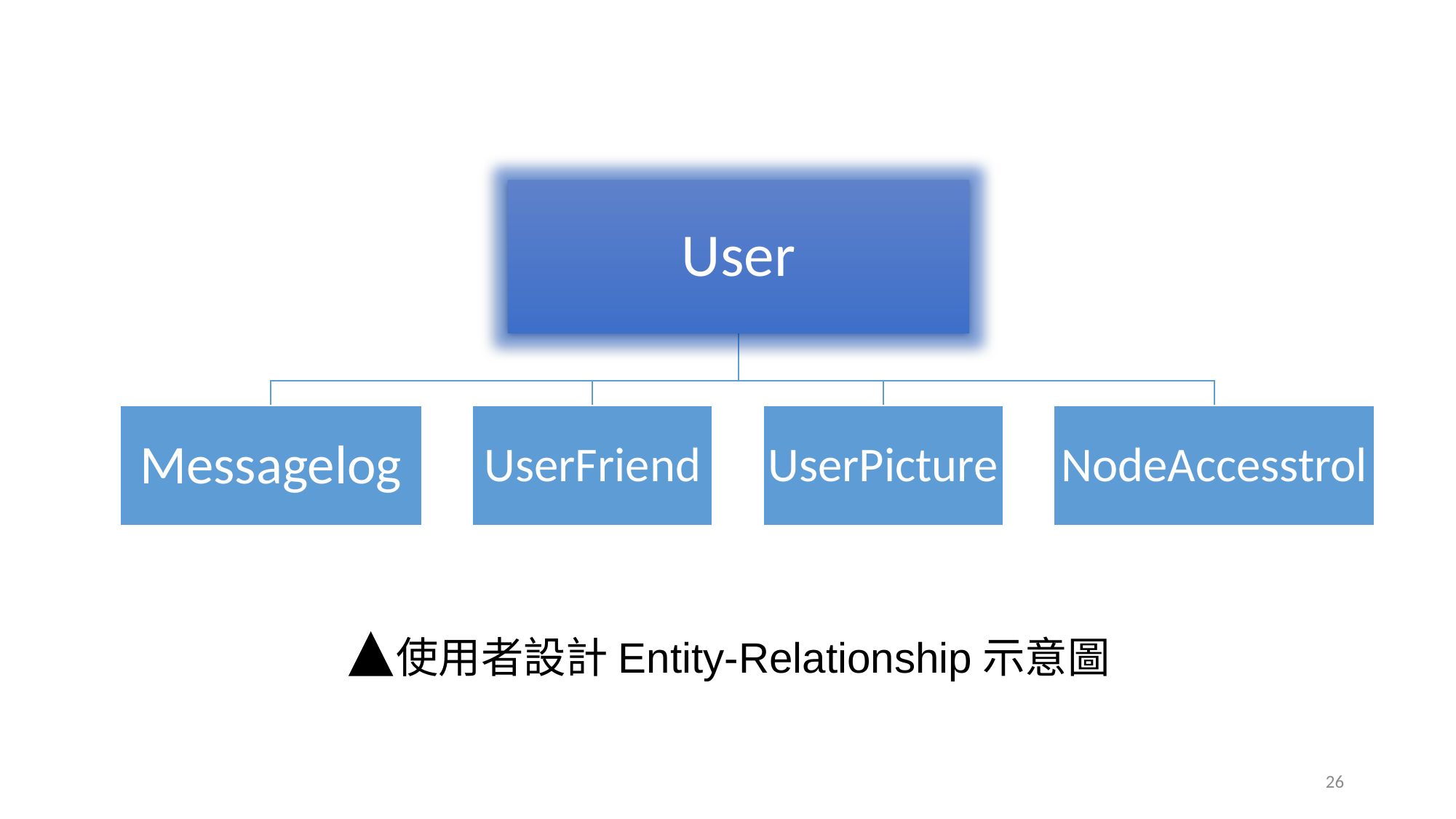

User
Messagelog
UserFriend
UserPicture
NodeAccesstrol
# 使用者設計Entity-Relationship示意圖

26